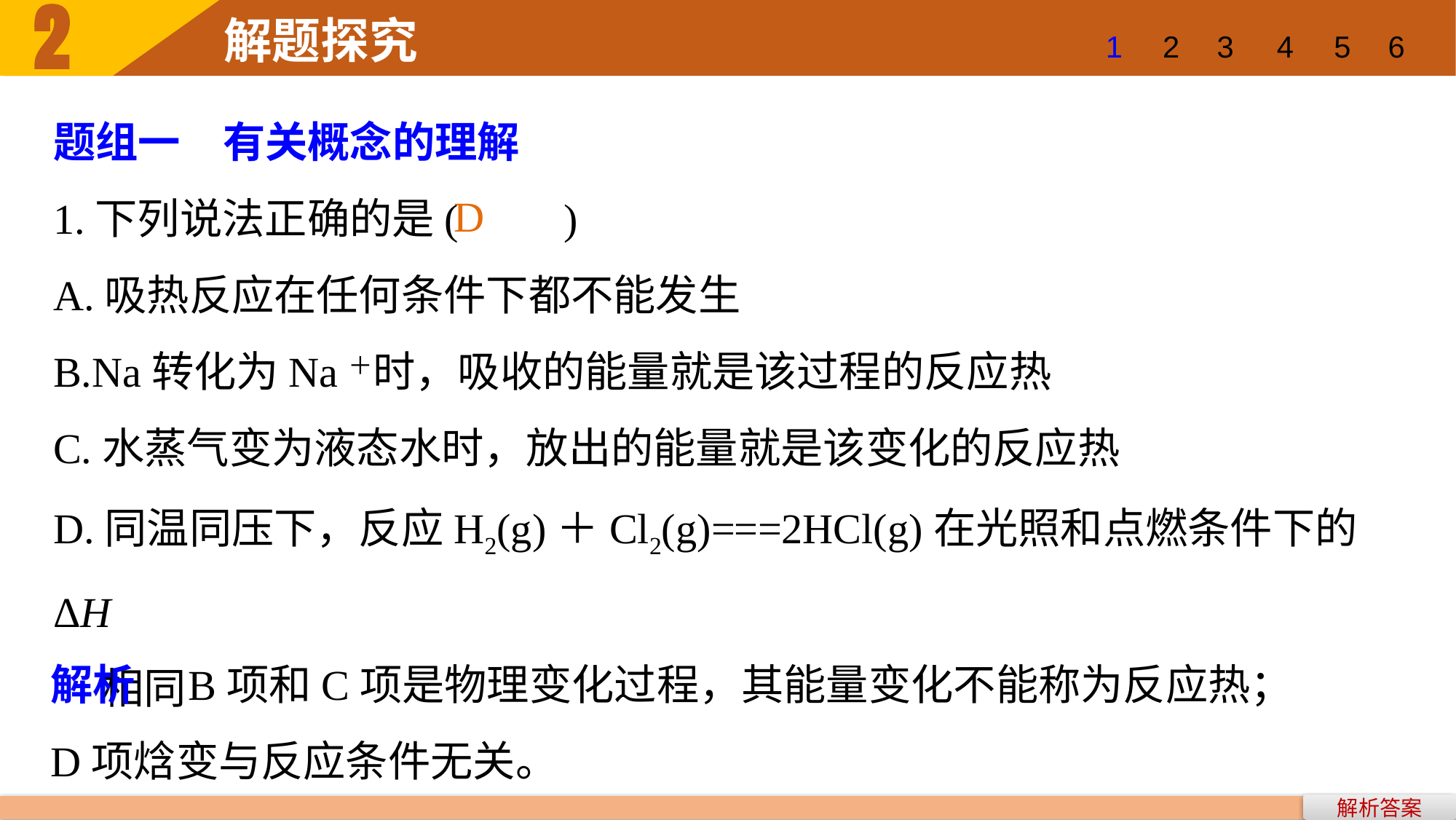

2

解题探究
1
2
3
4
5
6
题组一　有关概念的理解
1.下列说法正确的是(　　)
A.吸热反应在任何条件下都不能发生
B.Na转化为Na＋时，吸收的能量就是该过程的反应热
C.水蒸气变为液态水时，放出的能量就是该变化的反应热
D.同温同压下，反应H2(g)＋Cl2(g)===2HCl(g)在光照和点燃条件下的ΔH
    相同
D
解析　B项和C项是物理变化过程，其能量变化不能称为反应热；
D项焓变与反应条件无关。
解析答案